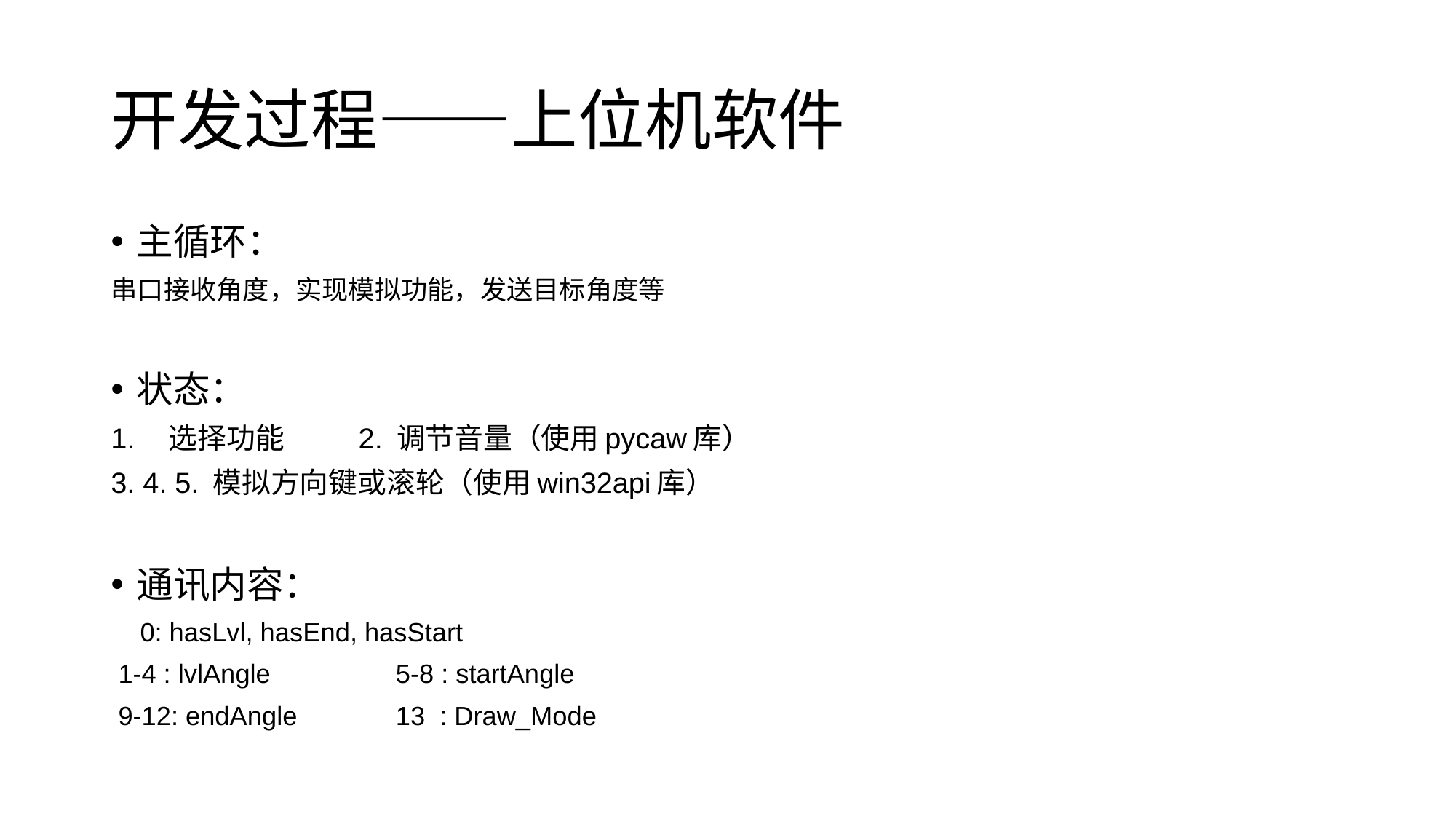

# 开发过程——上位机软件
主循环：
串口接收角度，实现模拟功能，发送目标角度等

状态：
选择功能	2. 调节音量（使用pycaw库）
3. 4. 5. 模拟方向键或滚轮（使用win32api库）

通讯内容：
    0: hasLvl, hasEnd, hasStart
 1-4 : lvlAngle	 	5-8 : startAngle
 9-12: endAngle	 	13  : Draw_Mode